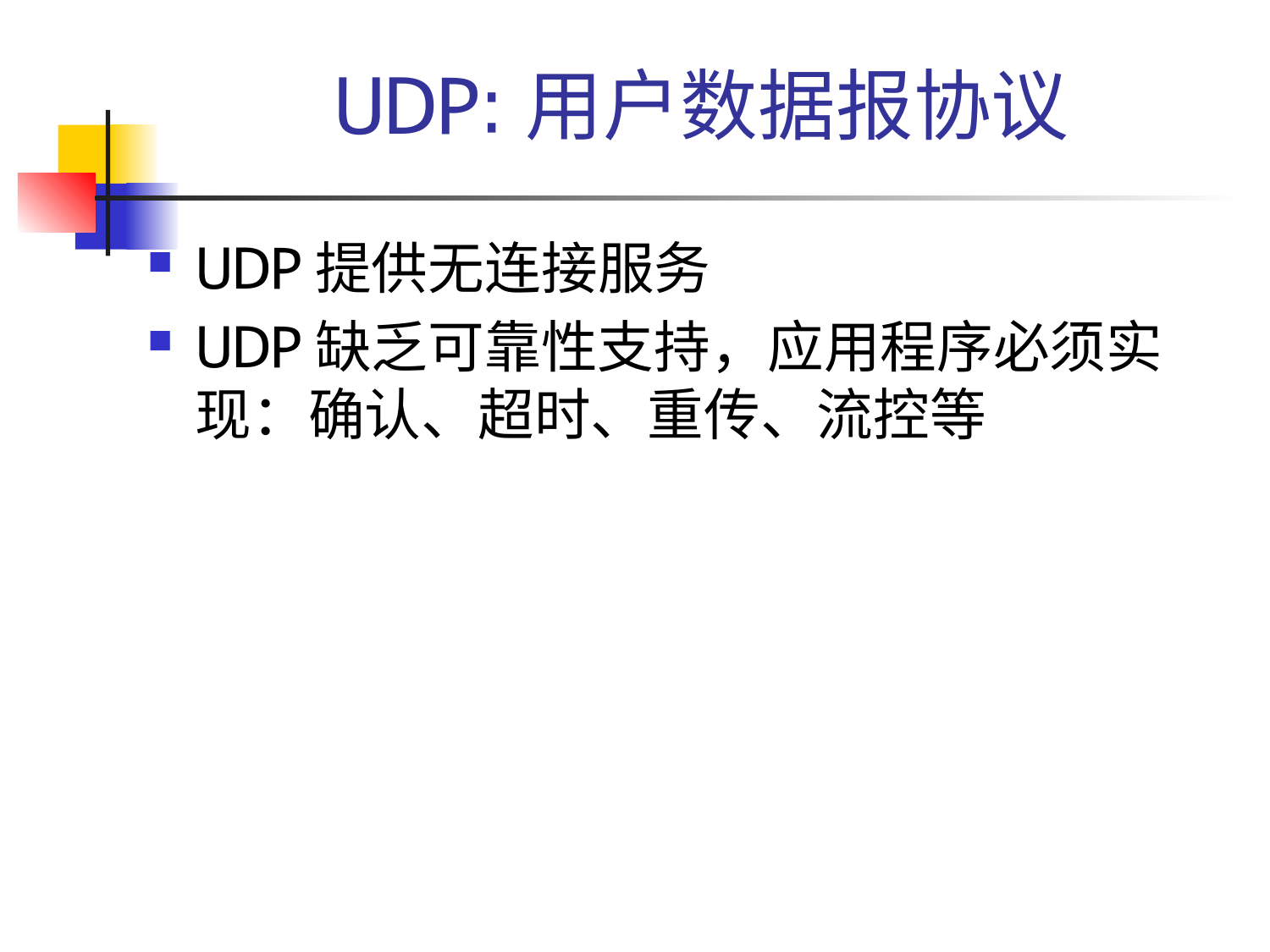

# UDP:用户数据报协议
UDP提供无连接服务
UDP缺乏可靠性支持，应用程序必须实现：确认、超时、重传、流控等